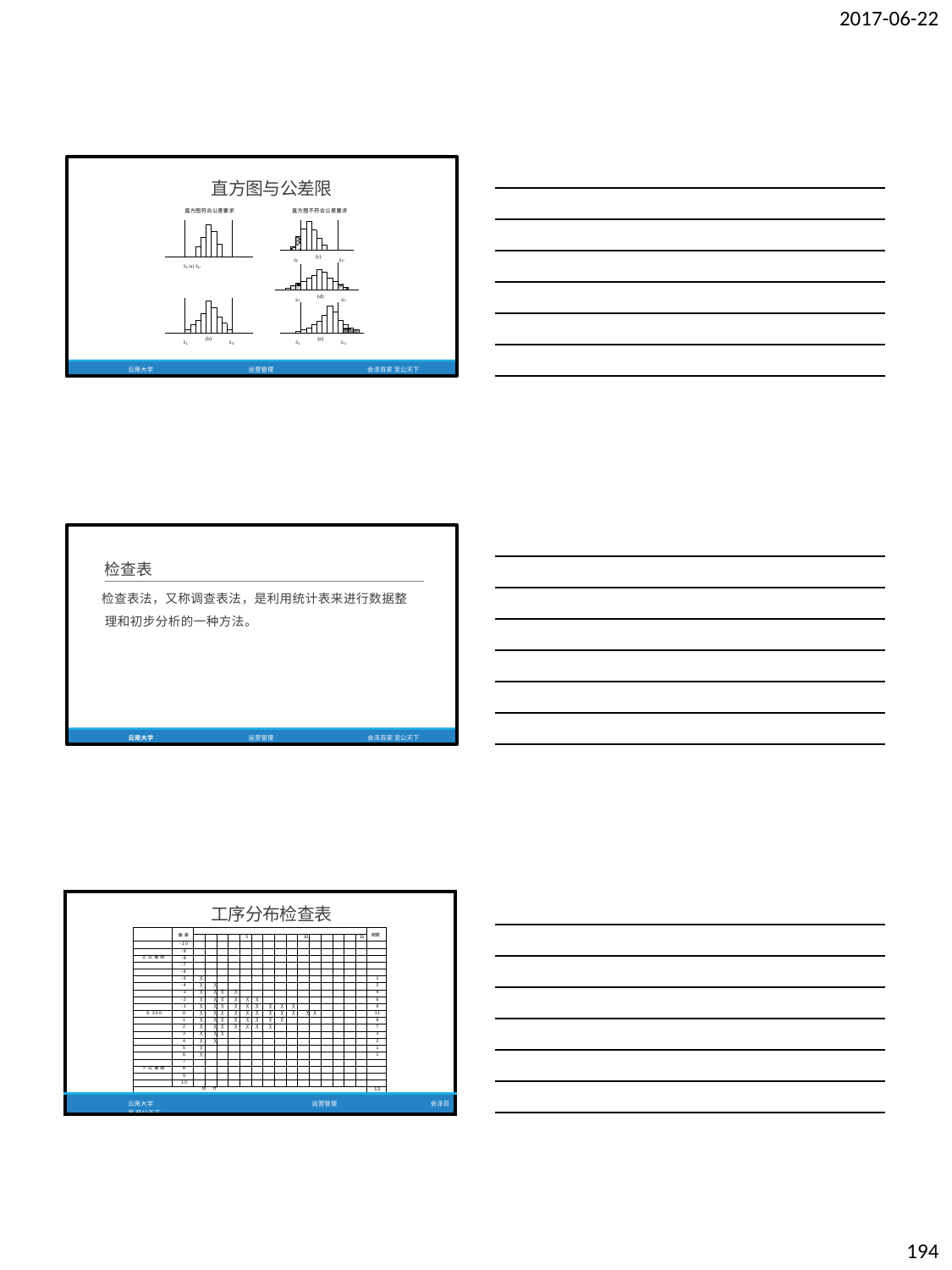

2017-06-22

直方图与公差限
直方图符合公差要求	直方图不符合公差要求

(c)
SL
SU

SL (a) SU

(d)
SL
SU

(b)
(e)
SL	SU
SL
SU

云南大学
运营管理
会泽百家 至公天下

检查表
检查表法，又称调查表法，是利用统计表来进行数据整 理和初步分析的一种方法。

云南大学
运营管理
会泽百家 至公天下

| 工序分布检查表 |  |  |  |  |  |  |  |  |  |  |  |  |  |  |  |  |  |  |  |
| --- | --- | --- | --- | --- | --- | --- | --- | --- | --- | --- | --- | --- | --- | --- | --- | --- | --- | --- | --- |
|  |  | 偏差 |  |  |  |  |  |  |  |  |  |  |  |  |  |  |  | 频数 |  |
|  |  |  |  |  |  |  | 5 |  |  |  |  | 10 |  |  |  |  | 15 |  |  |
|  |  | -10 |  |  |  |  |  |  |  |  |  |  |  |  |  |  |  |  |  |
|  |  | -9 |  |  |  |  |  |  |  |  |  |  |  |  |  |  |  |  |  |
|  | 上公差限 | -8 |  |  |  |  |  |  |  |  |  |  |  |  |  |  |  |  |  |
|  |  | -7 |  |  |  |  |  |  |  |  |  |  |  |  |  |  |  |  |  |
|  |  | -6 |  |  |  |  |  |  |  |  |  |  |  |  |  |  |  |  |  |
|  |  | -5 | ╳ |  |  |  |  |  |  |  |  |  |  |  |  |  |  | 1 |  |
|  |  | -4 | ╳ | ╳ |  |  |  |  |  |  |  |  |  |  |  |  |  | 2 |  |
|  |  | -3 | ╳ | ╳ | ╳ | ╳ |  |  |  |  |  |  |  |  |  |  |  | 4 |  |
|  |  | -2 | ╳ | ╳ | ╳ | ╳ | ╳ | ╳ |  |  |  |  |  |  |  |  |  | 6 |  |
|  |  | -1 | ╳ | ╳ | ╳ | ╳ | ╳ | ╳ | ╳ | ╳ | ╳ |  |  |  |  |  |  | 9 |  |
|  | 8.300 | 0 | ╳ | ╳ | ╳ | ╳ | ╳ | ╳ | ╳ | ╳ | ╳ | ╳ | ╳ |  |  |  |  | 11 |  |
|  |  | 1 | ╳ | ╳ | ╳ | ╳ | ╳ | ╳ | ╳ | ╳ |  |  |  |  |  |  |  | 8 |  |
|  |  | 2 | ╳ | ╳ | ╳ | ╳ | ╳ | ╳ | ╳ |  |  |  |  |  |  |  |  | 7 |  |
|  |  | 3 | ╳ | ╳ | ╳ |  |  |  |  |  |  |  |  |  |  |  |  | 3 |  |
|  |  | 4 | ╳ | ╳ |  |  |  |  |  |  |  |  |  |  |  |  |  | 2 |  |
|  |  | 5 | ╳ |  |  |  |  |  |  |  |  |  |  |  |  |  |  | 1 |  |
|  |  | 6 | ╳ |  |  |  |  |  |  |  |  |  |  |  |  |  |  | 1 |  |
|  |  | 7 |  |  |  |  |  |  |  |  |  |  |  |  |  |  |  |  |  |
|  | 下公差限 | 8 |  |  |  |  |  |  |  |  |  |  |  |  |  |  |  |  |  |
|  |  | 9 |  |  |  |  |  |  |  |  |  |  |  |  |  |  |  |  |  |
|  |  | 10 |  |  |  |  |  |  |  |  |  |  |  |  |  |  |  |  |  |
|  | 合 计 |  |  |  |  |  |  |  |  |  |  |  |  |  |  |  |  | 55 |  |
| 云南大学 运营管理 会泽百家 至公天下 |  |  |  |  |  |  |  |  |  |  |  |  |  |  |  |  |  |  |  |

194